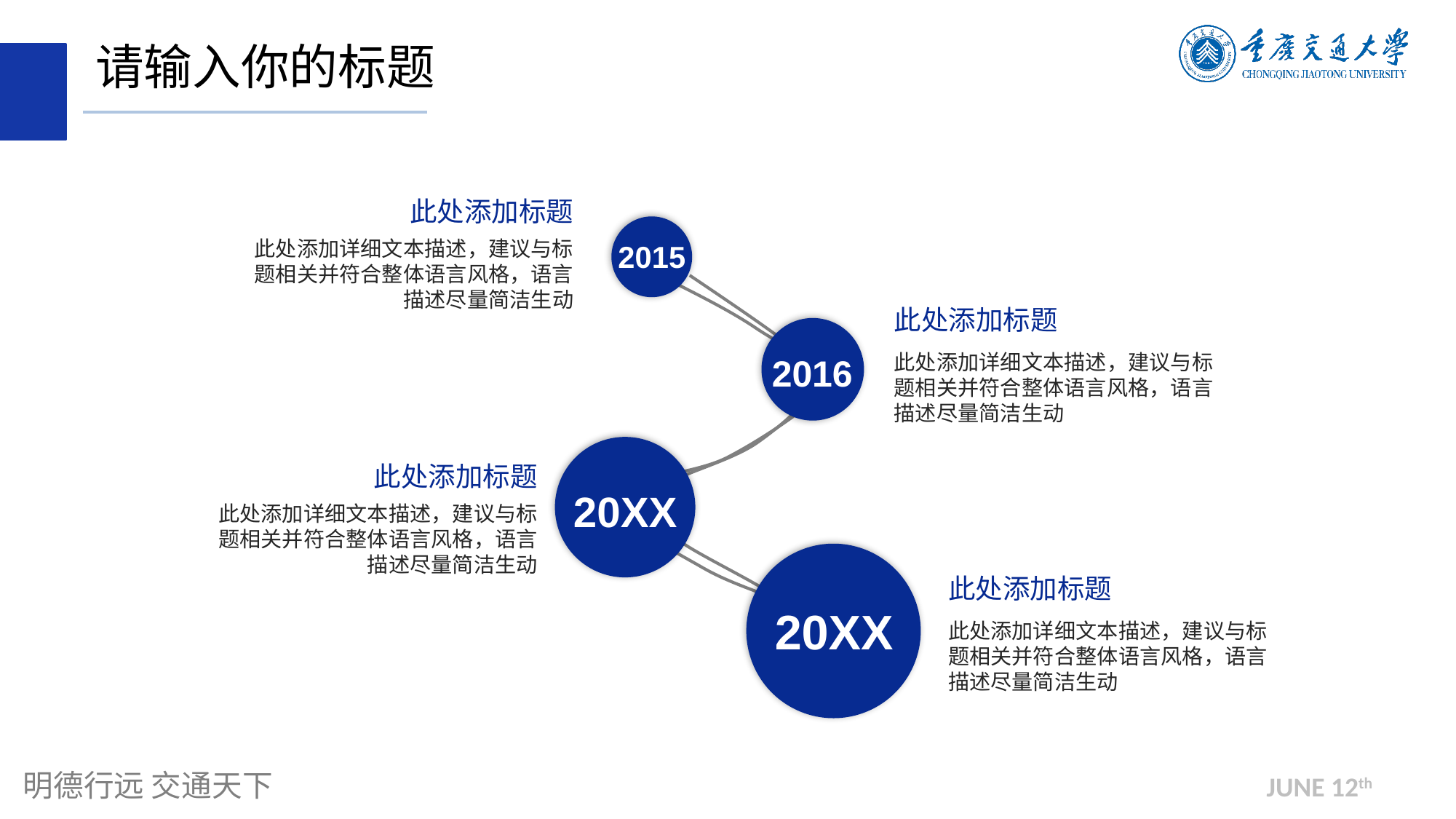

请输入你的标题

此处添加标题
此处添加详细文本描述，建议与标题相关并符合整体语言风格，语言描述尽量简洁生动

2015

此处添加标题
此处添加详细文本描述，建议与标题相关并符合整体语言风格，语言描述尽量简洁生动

2016

20XX
此处添加标题
此处添加详细文本描述，建议与标题相关并符合整体语言风格，语言描述尽量简洁生动

20XX
此处添加标题
此处添加详细文本描述，建议与标题相关并符合整体语言风格，语言描述尽量简洁生动
JUNE 12th